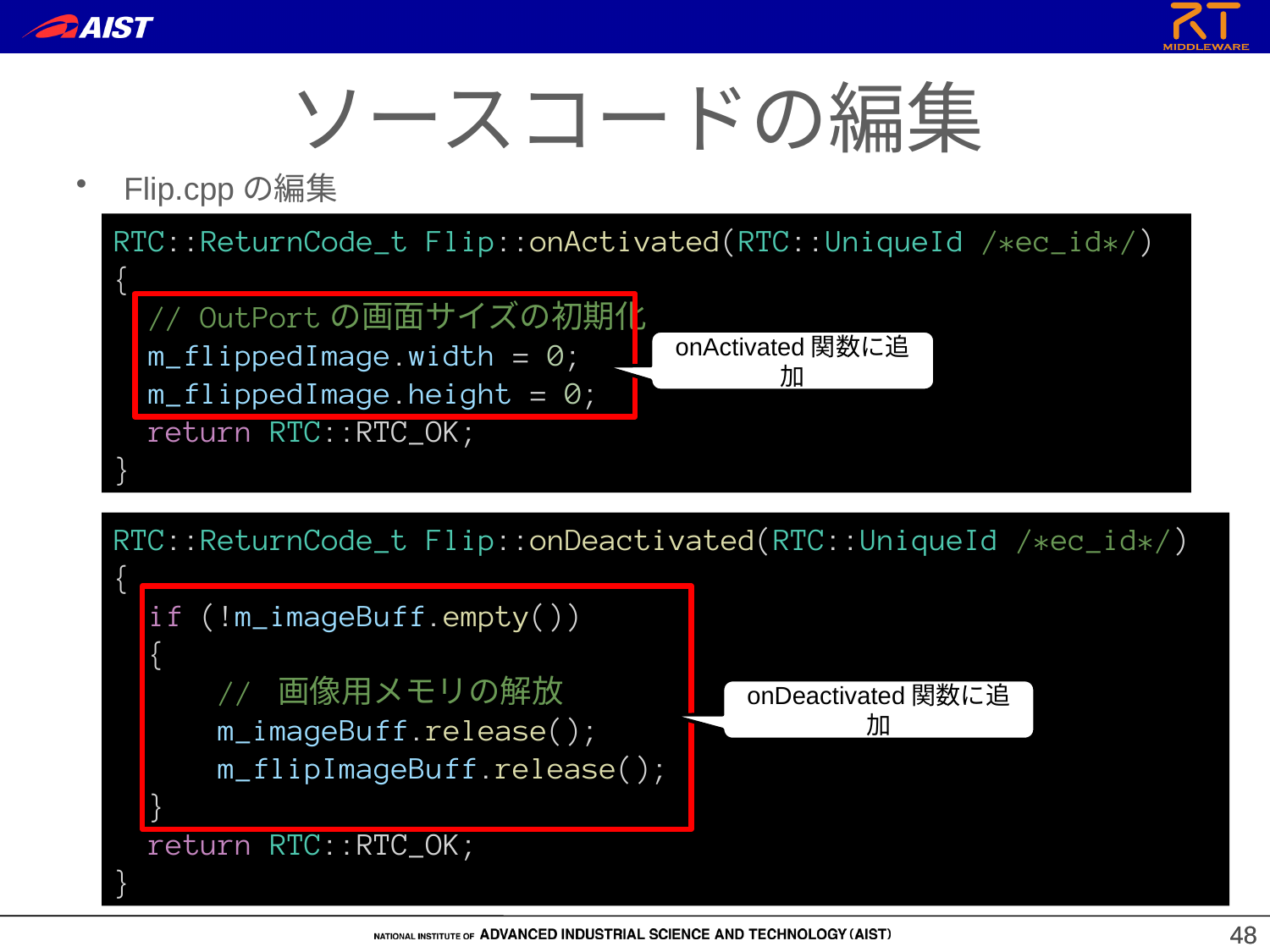

ソースコードの編集
Flip.cppの編集

RTC::ReturnCode_t Flip::onActivated(RTC::UniqueId /*ec_id*/)
{
  // OutPortの画面サイズの初期化
  m_flippedImage.width = 0;
  m_flippedImage.height = 0;
  return RTC::RTC_OK;
}

onActivated関数に追加
RTC::ReturnCode_t Flip::onDeactivated(RTC::UniqueId /*ec_id*/)
{
  if (!m_imageBuff.empty())
  {
      // 画像用メモリの解放
      m_imageBuff.release();
      m_flipImageBuff.release();
  }
  return RTC::RTC_OK;
}

onDeactivated関数に追加
48
48